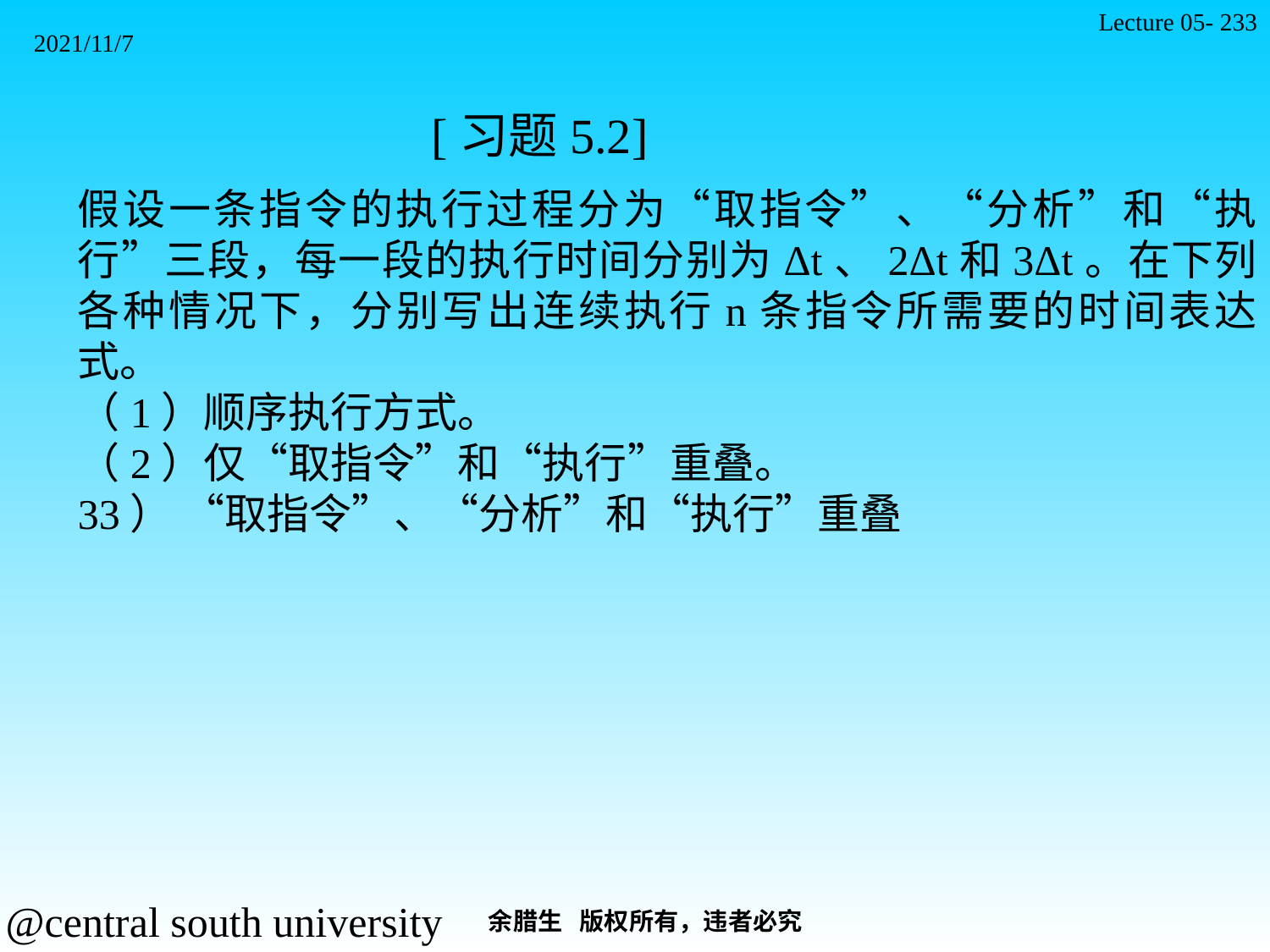

Lecture 05- 233
2021/11/7
[习题5.2]
假设一条指令的执行过程分为“取指令”、“分析”和“执行”三段，每一段的执行时间分别为Δt、2Δt和3Δt。在下列各种情况下，分别写出连续执行n条指令所需要的时间表达式。
（1）顺序执行方式。
（2）仅“取指令”和“执行”重叠。
33） “取指令”、“分析”和“执行”重叠

余腊生   版权所有，违者必究